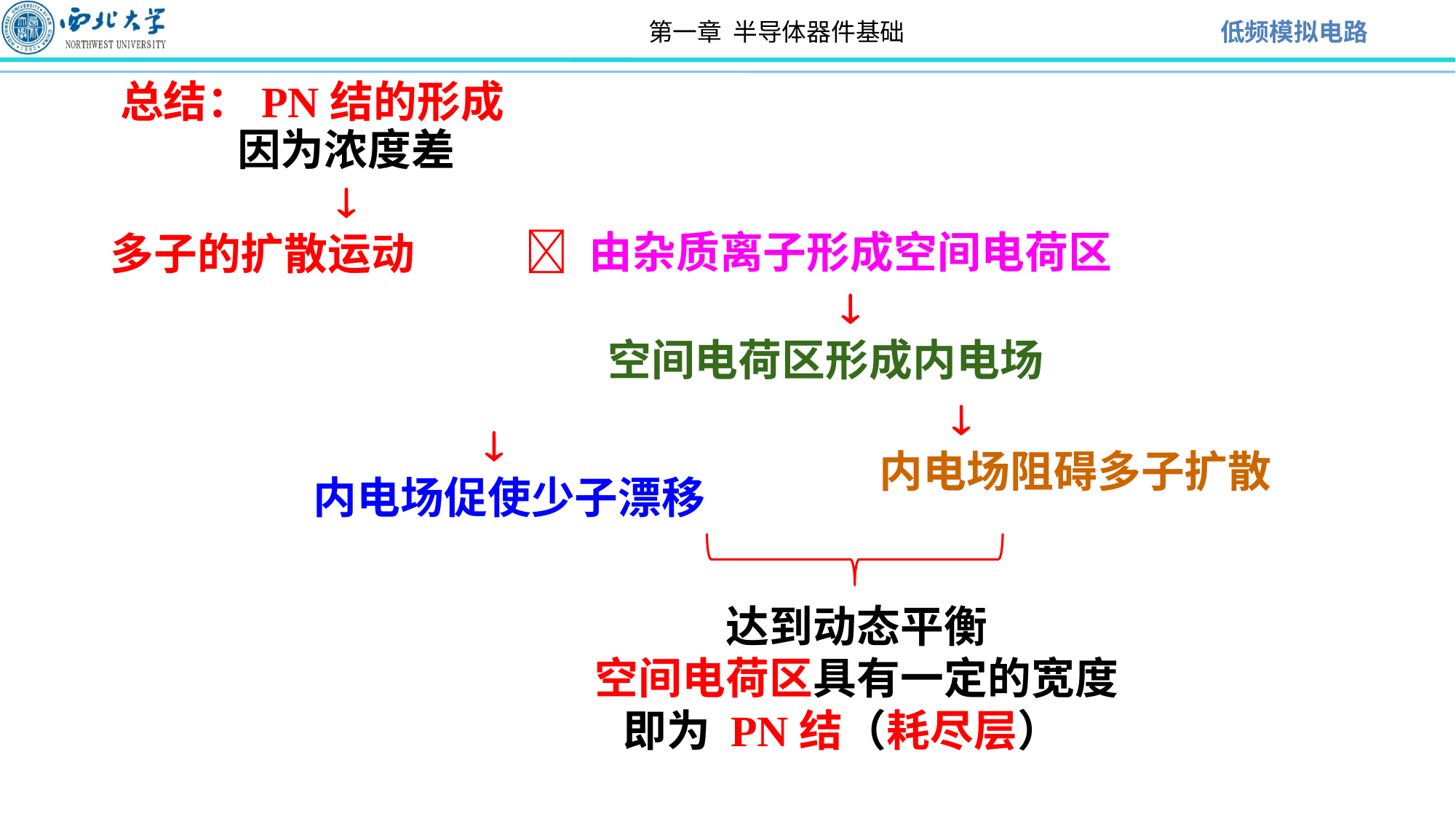

总结：PN结的形成
因为浓度差
↓
多子的扩散运动
→ 由杂质离子形成空间电荷区
↓
空间电荷区形成内电场
                   ↓
     内电场促使少子漂移
      ↓
内电场阻碍多子扩散

达到动态平衡
空间电荷区具有一定的宽度
即为 PN结（耗尽层）
5